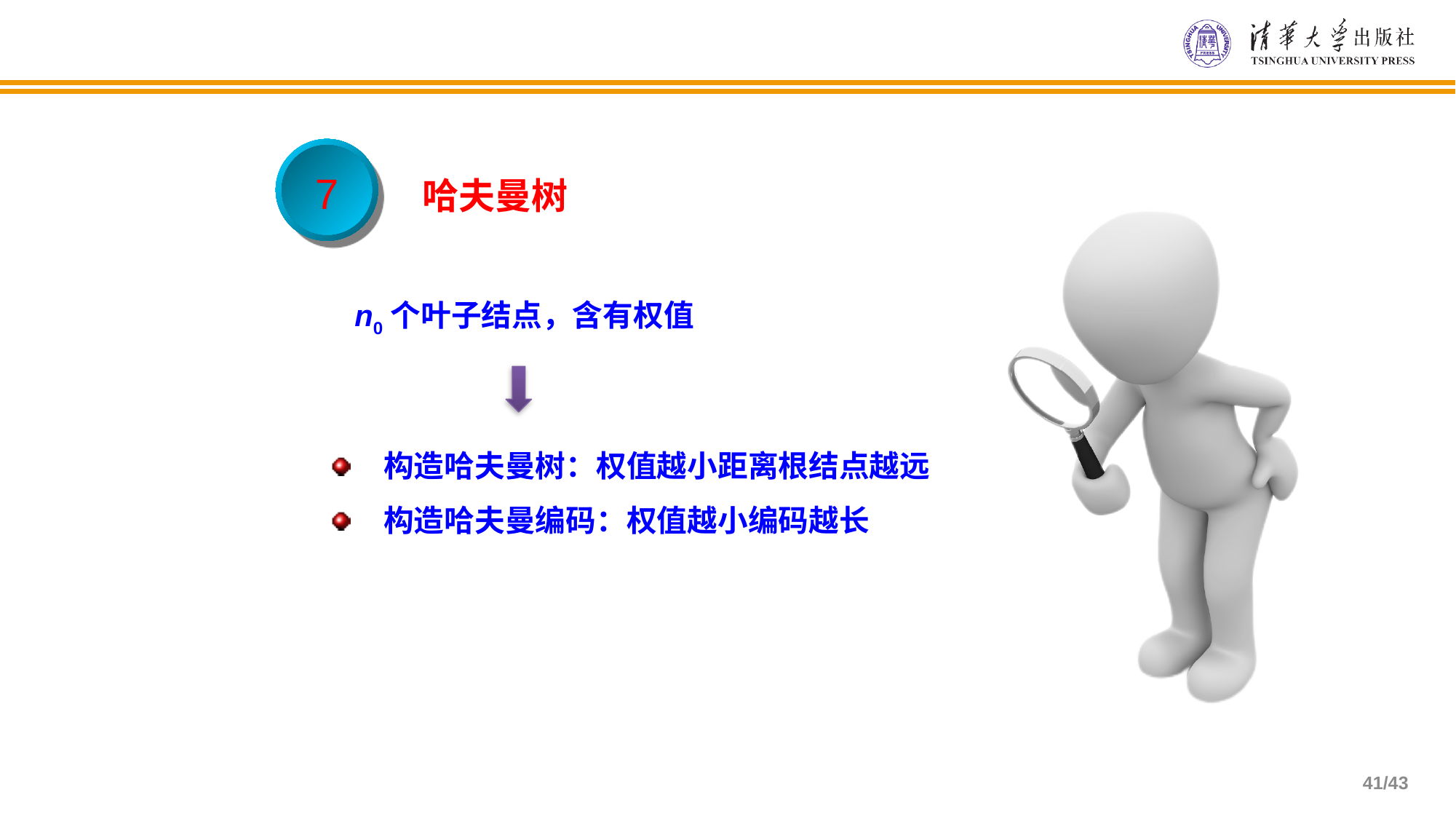

7
  哈夫曼树
n0个叶子结点，含有权值

构造哈夫曼树：权值越小距离根结点越远
构造哈夫曼编码：权值越小编码越长
41/43